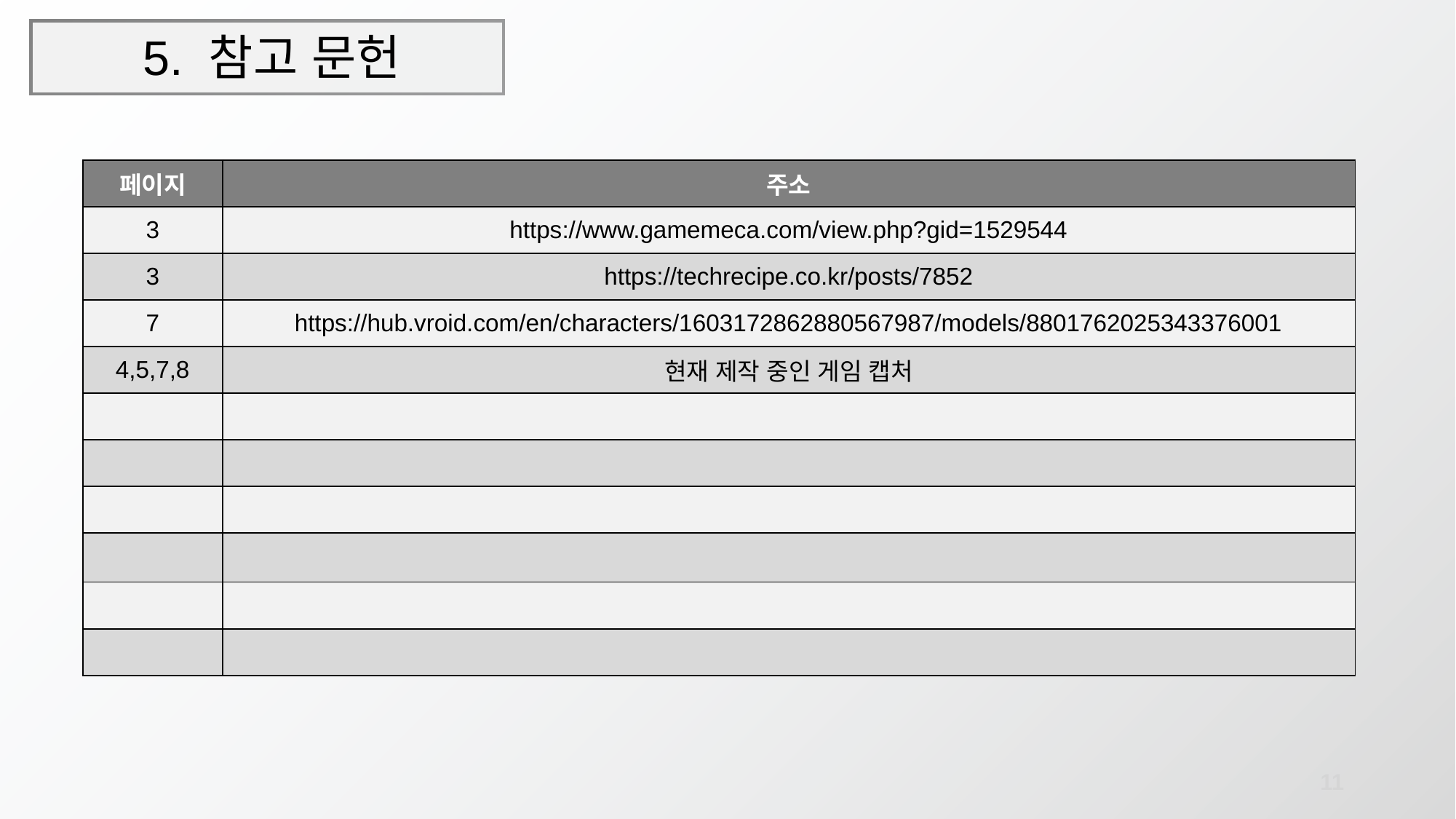

# 5. 참고 문헌
| 페이지 | 주소 |
| --- | --- |
| 3 | https://www.gamemeca.com/view.php?gid=1529544 |
| 3 | https://techrecipe.co.kr/posts/7852 |
| 7 | https://hub.vroid.com/en/characters/1603172862880567987/models/8801762025343376001 |
| 4,5,7,8 | 현재 제작 중인 게임 캡처 |
|  |  |
|  |  |
|  |  |
|  |  |
|  |  |
|  |  |
11